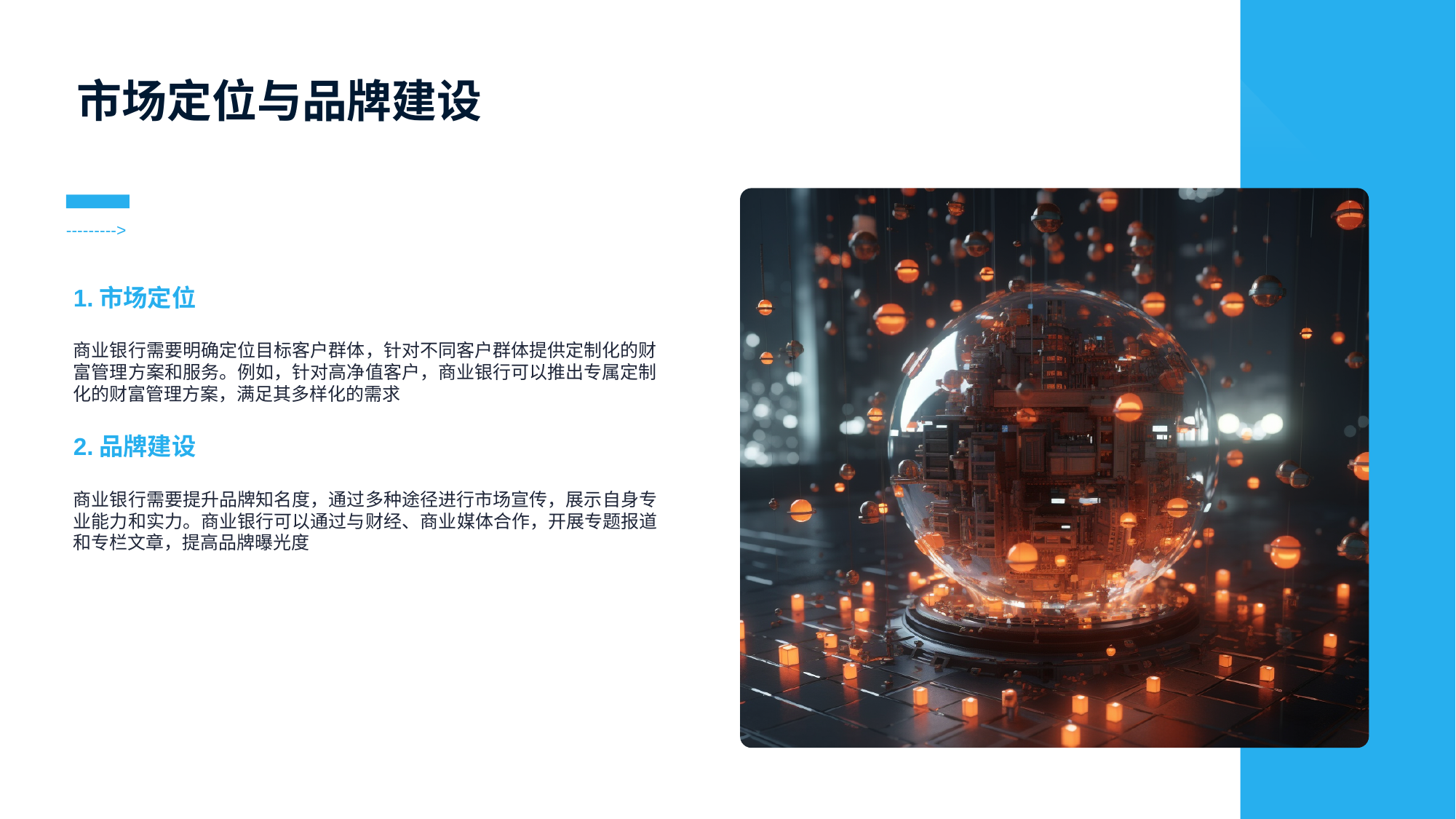

市场定位与品牌建设

--------->
1.市场定位
商业银行需要明确定位目标客户群体，针对不同客户群体提供定制化的财富管理方案和服务。例如，针对高净值客户，商业银行可以推出专属定制化的财富管理方案，满足其多样化的需求
2.品牌建设
商业银行需要提升品牌知名度，通过多种途径进行市场宣传，展示自身专业能力和实力。商业银行可以通过与财经、商业媒体合作，开展专题报道和专栏文章，提高品牌曝光度